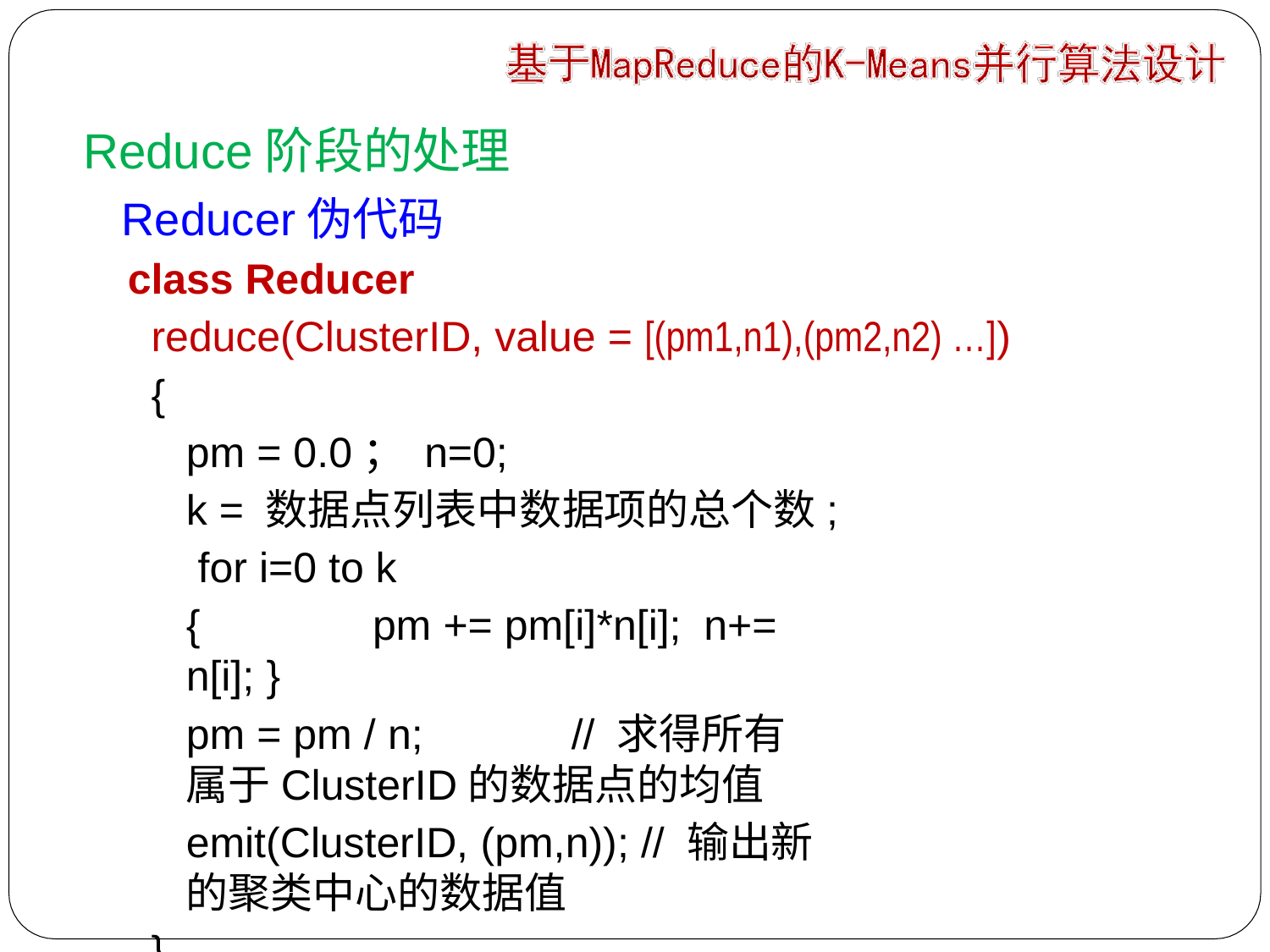

# Reduce阶段的处理
Reducer伪代码
class Reducer
reduce(ClusterID, value = [(pm1,n1),(pm2,n2) …])
{
pm = 0.0； n=0;
k = 数据点列表中数据项的总个数; for i=0 to k
{	pm += pm[i]*n[i];	n+= n[i]; }
pm = pm / n;	// 求得所有属于ClusterID的数据点的均值
emit(ClusterID, (pm,n)); // 输出新的聚类中心的数据值
}